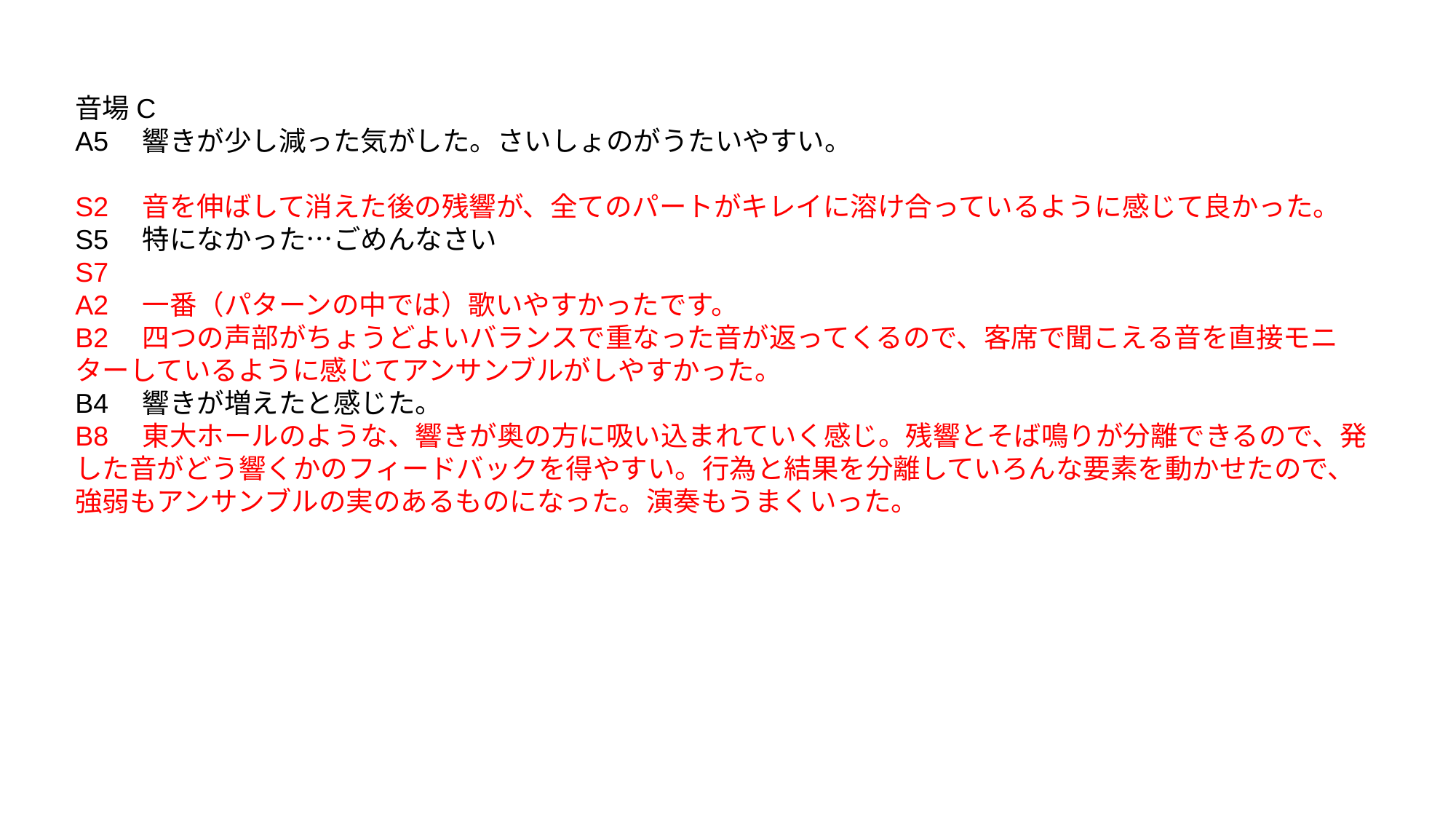

音場C
A5　響きが少し減った気がした。さいしょのがうたいやすい。

S2　音を伸ばして消えた後の残響が、全てのパートがキレイに溶け合っているように感じて良かった。
S5　特になかった…ごめんなさい
S7
A2　一番（パターンの中では）歌いやすかったです。
B2　四つの声部がちょうどよいバランスで重なった音が返ってくるので、客席で聞こえる音を直接モニターしているように感じてアンサンブルがしやすかった。
B4　響きが増えたと感じた。
B8　東大ホールのような、響きが奥の方に吸い込まれていく感じ。残響とそば鳴りが分離できるので、発した音がどう響くかのフィードバックを得やすい。行為と結果を分離していろんな要素を動かせたので、強弱もアンサンブルの実のあるものになった。演奏もうまくいった。